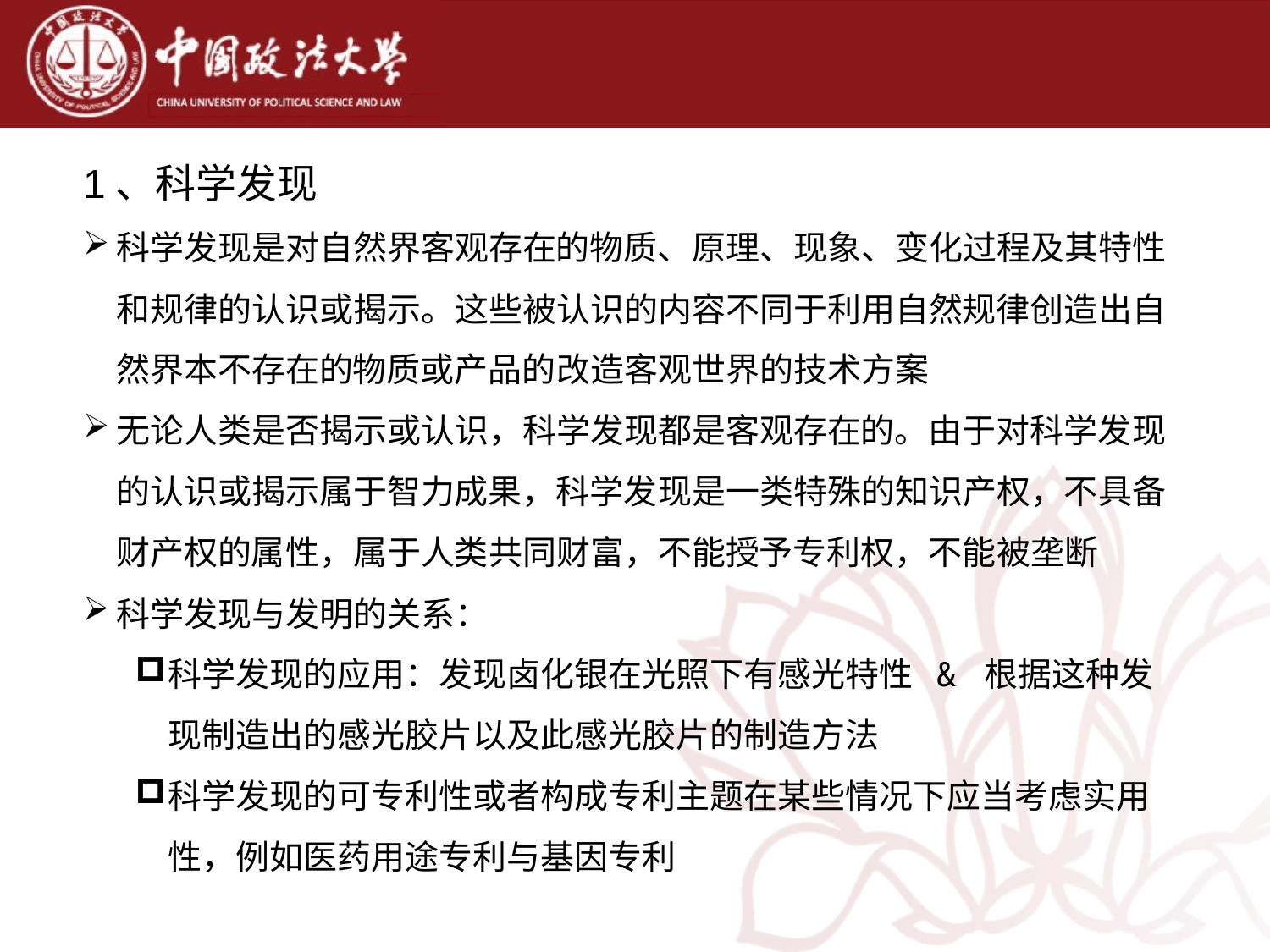

1、科学发现
科学发现是对自然界客观存在的物质、原理、现象、变化过程及其特性和规律的认识或揭示。这些被认识的内容不同于利用自然规律创造出自然界本不存在的物质或产品的改造客观世界的技术方案
无论人类是否揭示或认识，科学发现都是客观存在的。由于对科学发现的认识或揭示属于智力成果，科学发现是一类特殊的知识产权，不具备财产权的属性，属于人类共同财富，不能授予专利权，不能被垄断
科学发现与发明的关系：
科学发现的应用：发现卤化银在光照下有感光特性  & 根据这种发现制造出的感光胶片以及此感光胶片的制造方法
科学发现的可专利性或者构成专利主题在某些情况下应当考虑实用性，例如医药用途专利与基因专利